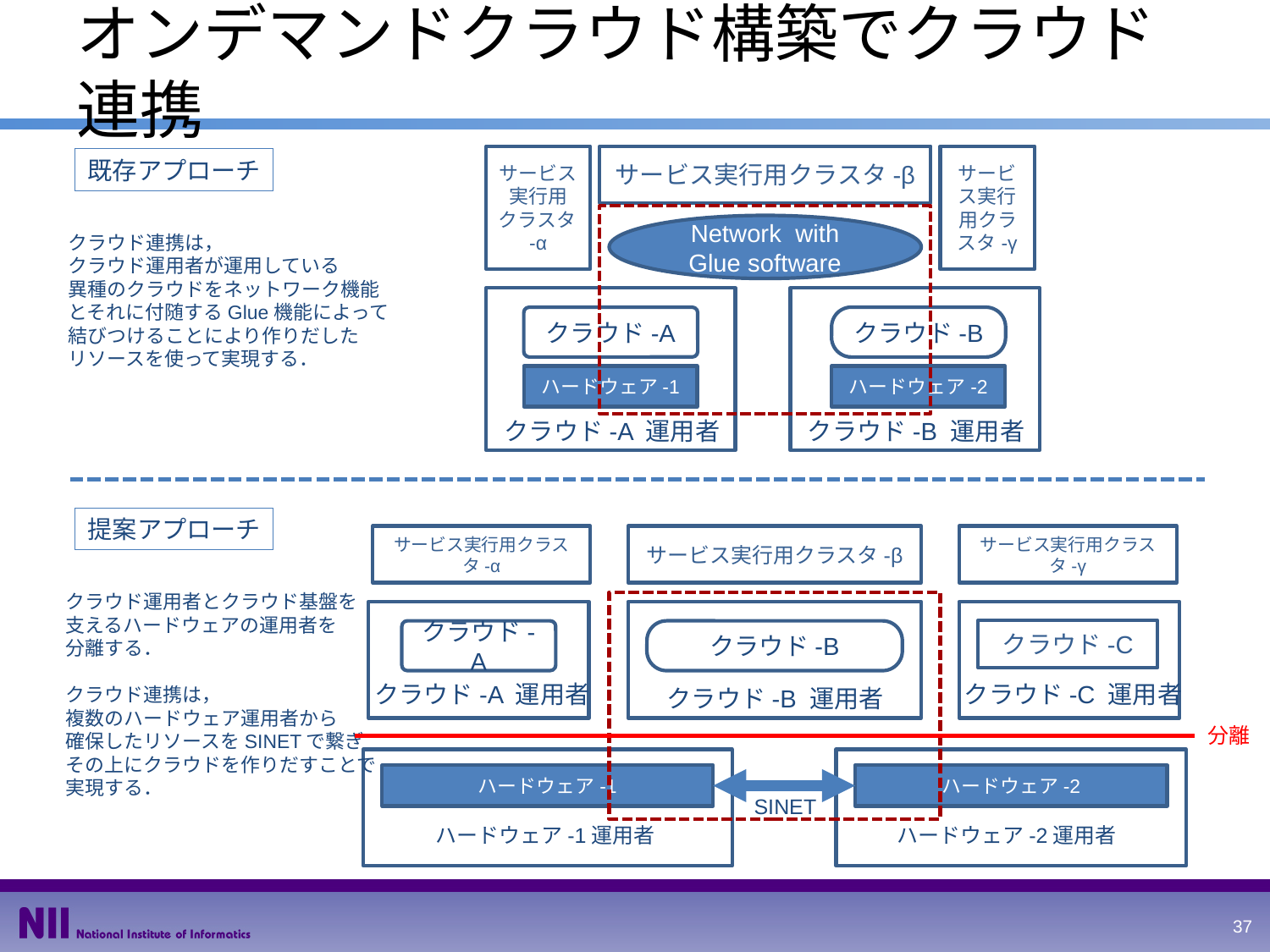

# オンデマンドクラウド構築でクラウド連携
サービス実行用
クラスタ-α
サービス実行用クラスタ-β
サービス実行用クラスタ-γ
既存アプローチ

Network  with Glue software
クラウド連携は，
クラウド運用者が運用している
異種のクラウドをネットワーク機能
とそれに付随するGlue機能によって
結びつけることにより作りだした
リソースを使って実現する．

クラウド-A
クラウド-B
ハードウェア-1
ハードウェア-2
クラウド-B 運用者
クラウド-A 運用者
提案アプローチ
サービス実行用クラスタ-α
サービス実行用クラスタ-β
サービス実行用クラスタ-γ
クラウド運用者とクラウド基盤を
支えるハードウェアの運用者を
分離する．

クラウド連携は，
複数のハードウェア運用者から
確保したリソースをSINETで繋ぎ
その上にクラウドを作りだすことで
実現する．

クラウド-C
クラウド-A
クラウド-B
クラウド-A 運用者
クラウド-C 運用者
クラウド-B 運用者
分離

ハードウェア-1
ハードウェア-2
SINET
ハードウェア-1運用者
ハードウェア-2運用者
37